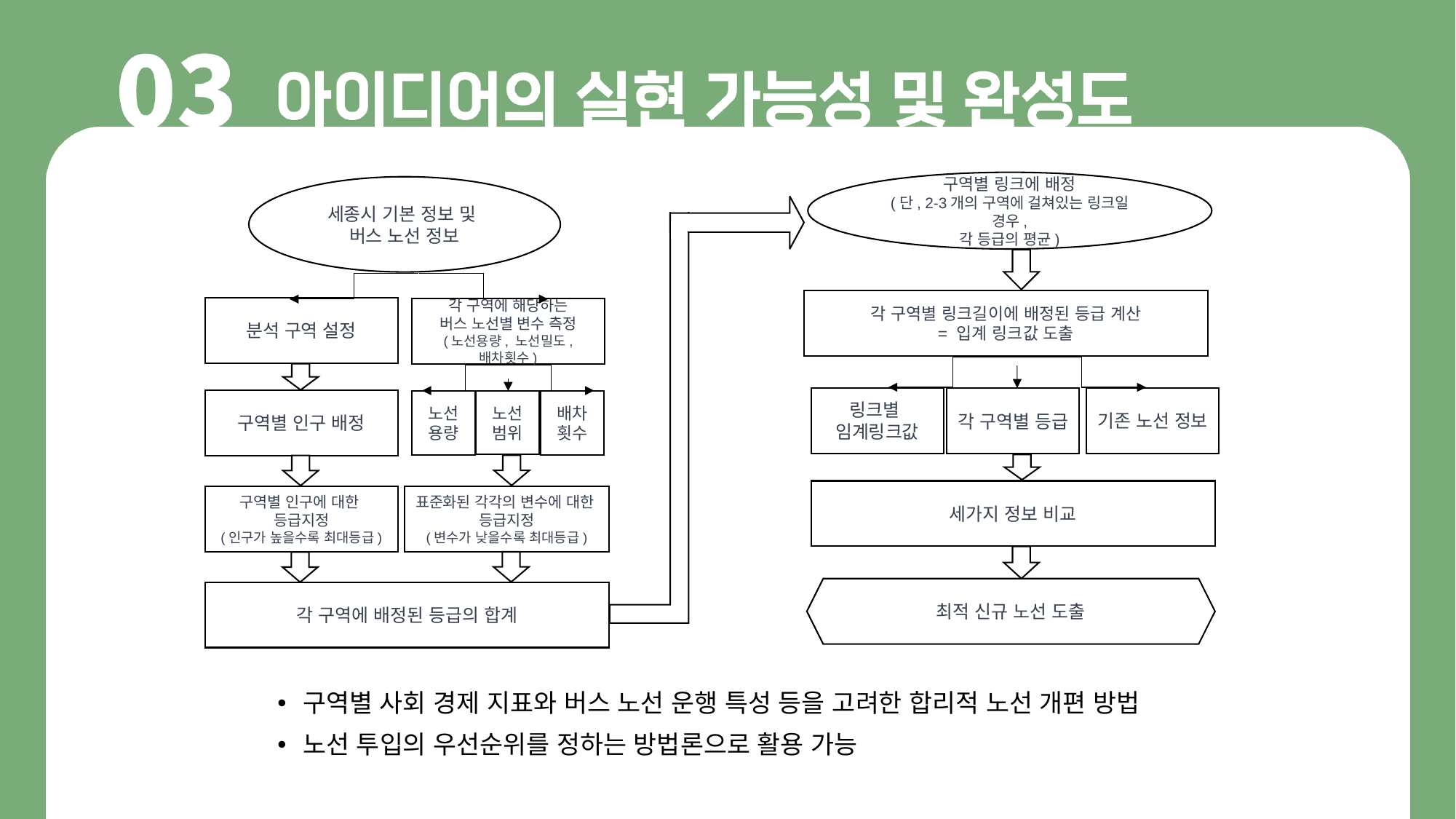

구역별 링크에 배정
(단, 2-3개의 구역에 걸쳐있는 링크일 경우,
각 등급의 평균)
세종시 기본 정보 및
버스 노선 정보

각 구역별 링크길이에 배정된 등급 계산
= 입계 링크값 도출
분석 구역 설정
각 구역에 해당하는
버스 노선별 변수 측정
(노선용량, 노선밀도, 배차횟수)

링크별
임계링크값
기존 노선 정보
각 구역별 등급
구역별 인구 배정
노선
범위
노선
용량
배차
횟수

세가지 정보 비교
구역별 인구에 대한
등급지정
(인구가 높을수록 최대등급)
표준화된 각각의 변수에 대한
등급지정
(변수가 낮을수록 최대등급)

최적 신규 노선 도출
각 구역에 배정된 등급의 합계
구역별 사회 경제 지표와 버스 노선 운행 특성 등을 고려한 합리적 노선 개편 방법
노선 투입의 우선순위를 정하는 방법론으로 활용 가능